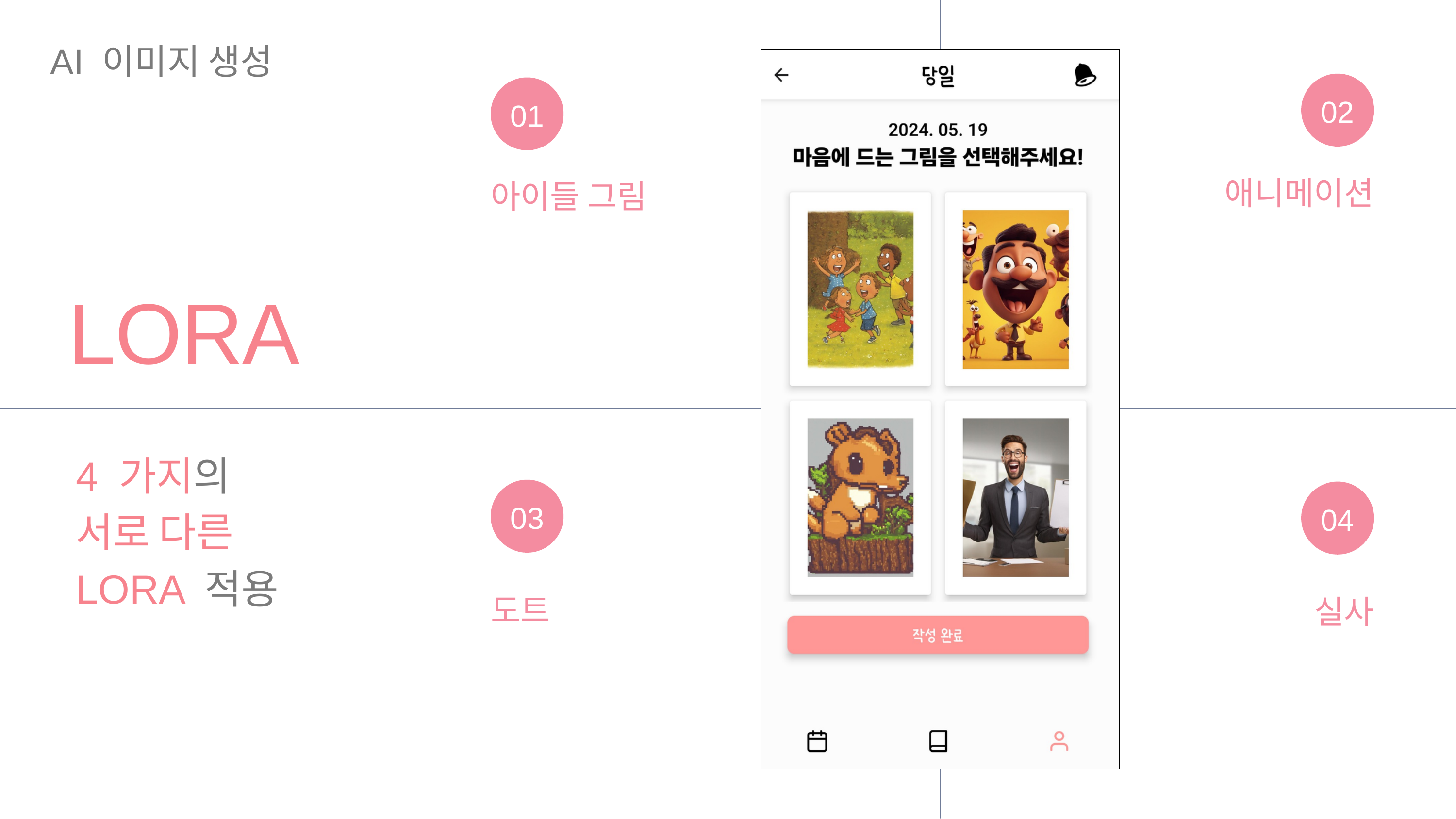

AI 이미지 생성

02

01
애니메이션
아이들 그림
LORA

4 가지의
서로 다른
LORA 적용

03

04
도트
실사